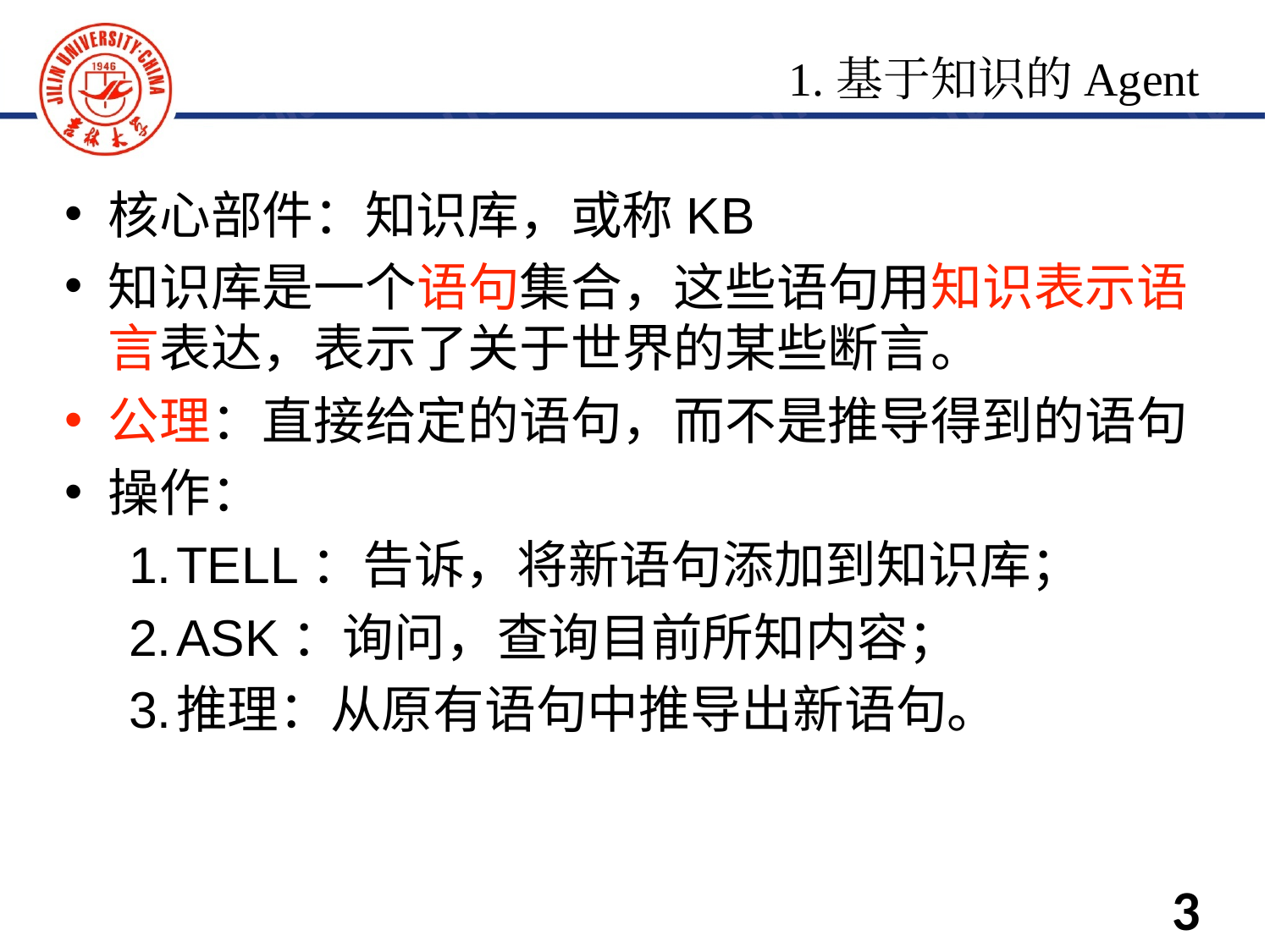

1.基于知识的Agent
核心部件：知识库，或称KB
知识库是一个语句集合，这些语句用知识表示语言表达，表示了关于世界的某些断言。
公理：直接给定的语句，而不是推导得到的语句
操作：
TELL：告诉，将新语句添加到知识库；
ASK：询问，查询目前所知内容；
推理：从原有语句中推导出新语句。
3